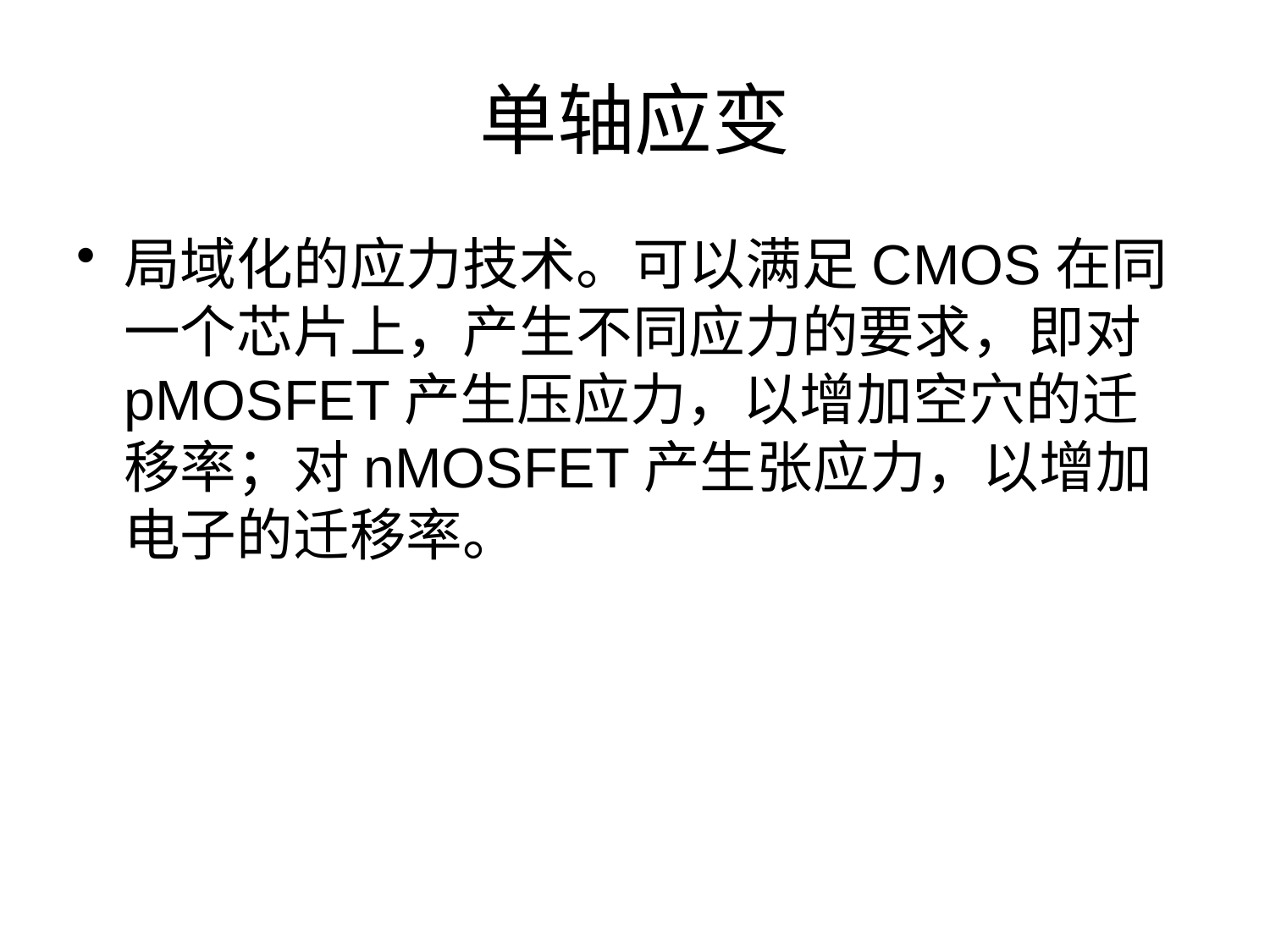

# 单轴应变
局域化的应力技术。可以满足CMOS在同一个芯片上，产生不同应力的要求，即对pMOSFET产生压应力，以增加空穴的迁移率；对nMOSFET产生张应力，以增加电子的迁移率。
127